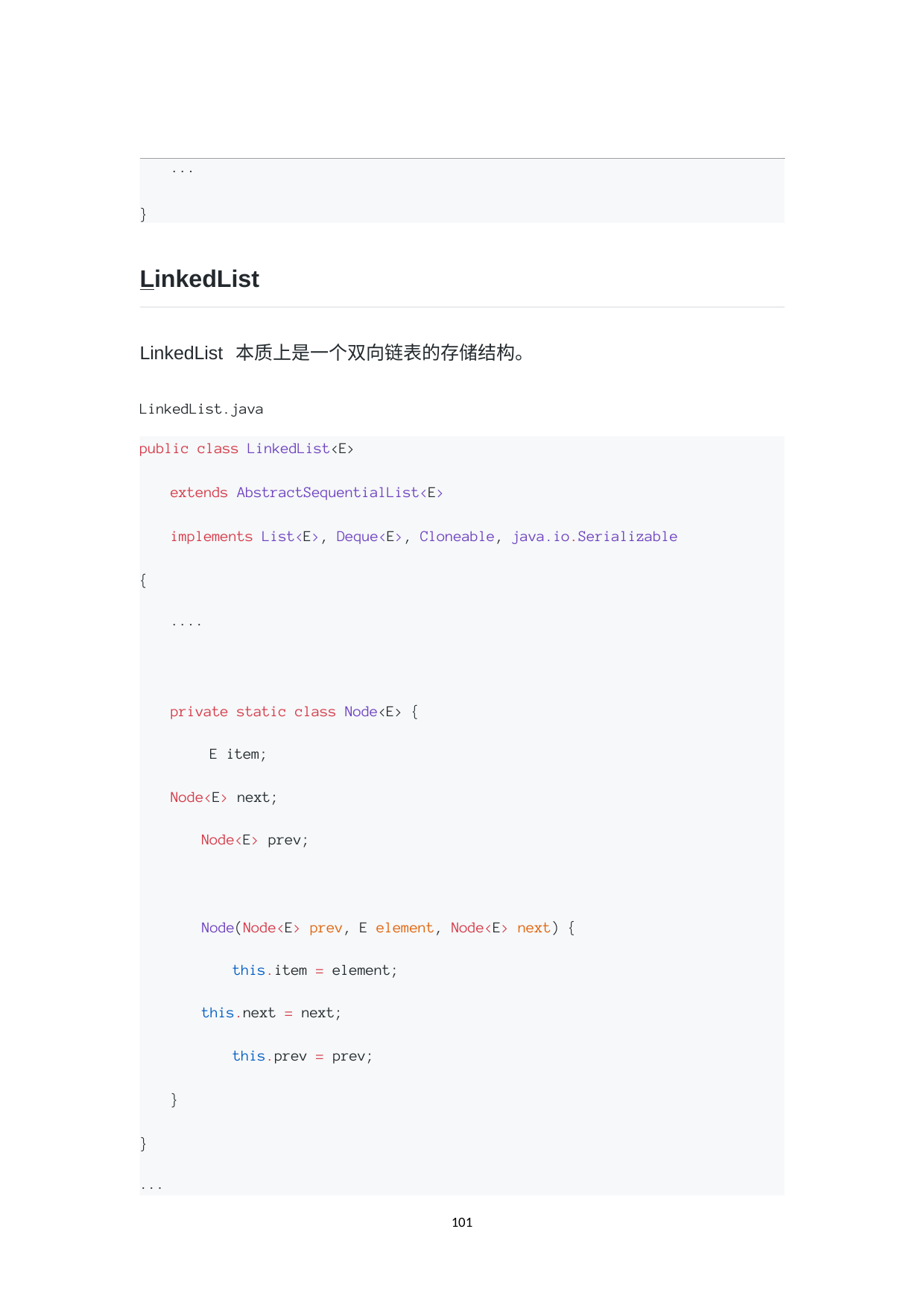

···

}
LinkedList

LinkedList 本质上是一个双向链表的存储结构。

LinkedList.java

public class LinkedList<E>

extends AbstractSequentialList<E>

implements List<E>, Deque<E>, Cloneable, java.io.Serializable

{

····

private static class Node<E> {  E item;
Node<E> next;  Node<E> prev;

Node(Node<E> prev, E element, Node<E> next) {  this.item = element;
this.next = next;  this.prev = prev;

}

}

···
101